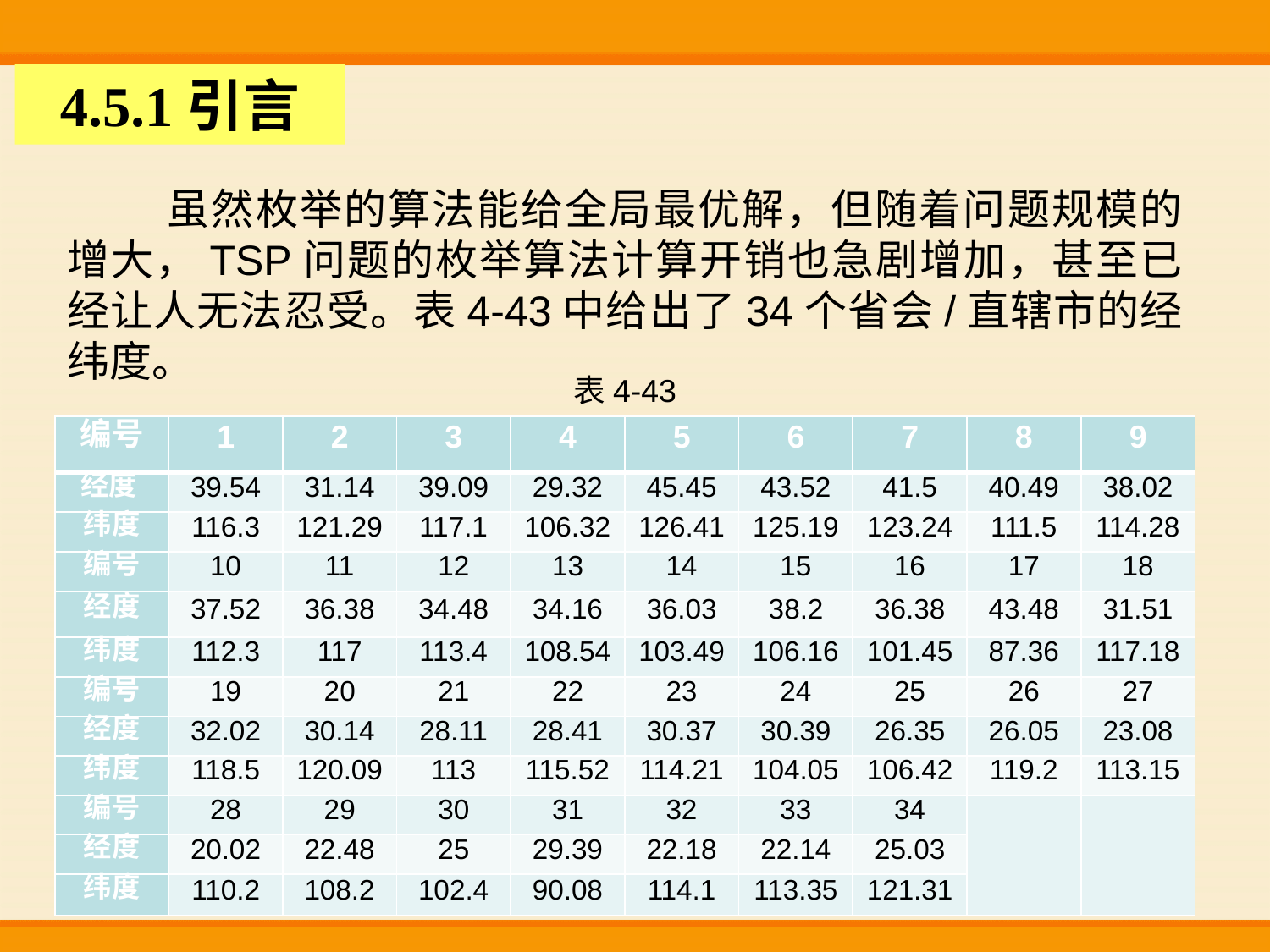

4.5.1引言
虽然枚举的算法能给全局最优解，但随着问题规模的增大，TSP问题的枚举算法计算开销也急剧增加，甚至已经让人无法忍受。表4-43中给出了34个省会/直辖市的经纬度。
表4-43
| 编号 | 1 | 2 | 3 | 4 | 5 | 6 | 7 | 8 | 9 |
| --- | --- | --- | --- | --- | --- | --- | --- | --- | --- |
| 经度 | 39.54 | 31.14 | 39.09 | 29.32 | 45.45 | 43.52 | 41.5 | 40.49 | 38.02 |
| 纬度 | 116.3 | 121.29 | 117.1 | 106.32 | 126.41 | 125.19 | 123.24 | 111.5 | 114.28 |
| 编号 | 10 | 11 | 12 | 13 | 14 | 15 | 16 | 17 | 18 |
| 经度 | 37.52 | 36.38 | 34.48 | 34.16 | 36.03 | 38.2 | 36.38 | 43.48 | 31.51 |
| 纬度 | 112.3 | 117 | 113.4 | 108.54 | 103.49 | 106.16 | 101.45 | 87.36 | 117.18 |
| 编号 | 19 | 20 | 21 | 22 | 23 | 24 | 25 | 26 | 27 |
| 经度 | 32.02 | 30.14 | 28.11 | 28.41 | 30.37 | 30.39 | 26.35 | 26.05 | 23.08 |
| 纬度 | 118.5 | 120.09 | 113 | 115.52 | 114.21 | 104.05 | 106.42 | 119.2 | 113.15 |
| 编号 | 28 | 29 | 30 | 31 | 32 | 33 | 34 |  |  |
| 经度 | 20.02 | 22.48 | 25 | 29.39 | 22.18 | 22.14 | 25.03 |  |  |
| 纬度 | 110.2 | 108.2 | 102.4 | 90.08 | 114.1 | 113.35 | 121.31 |  |  |